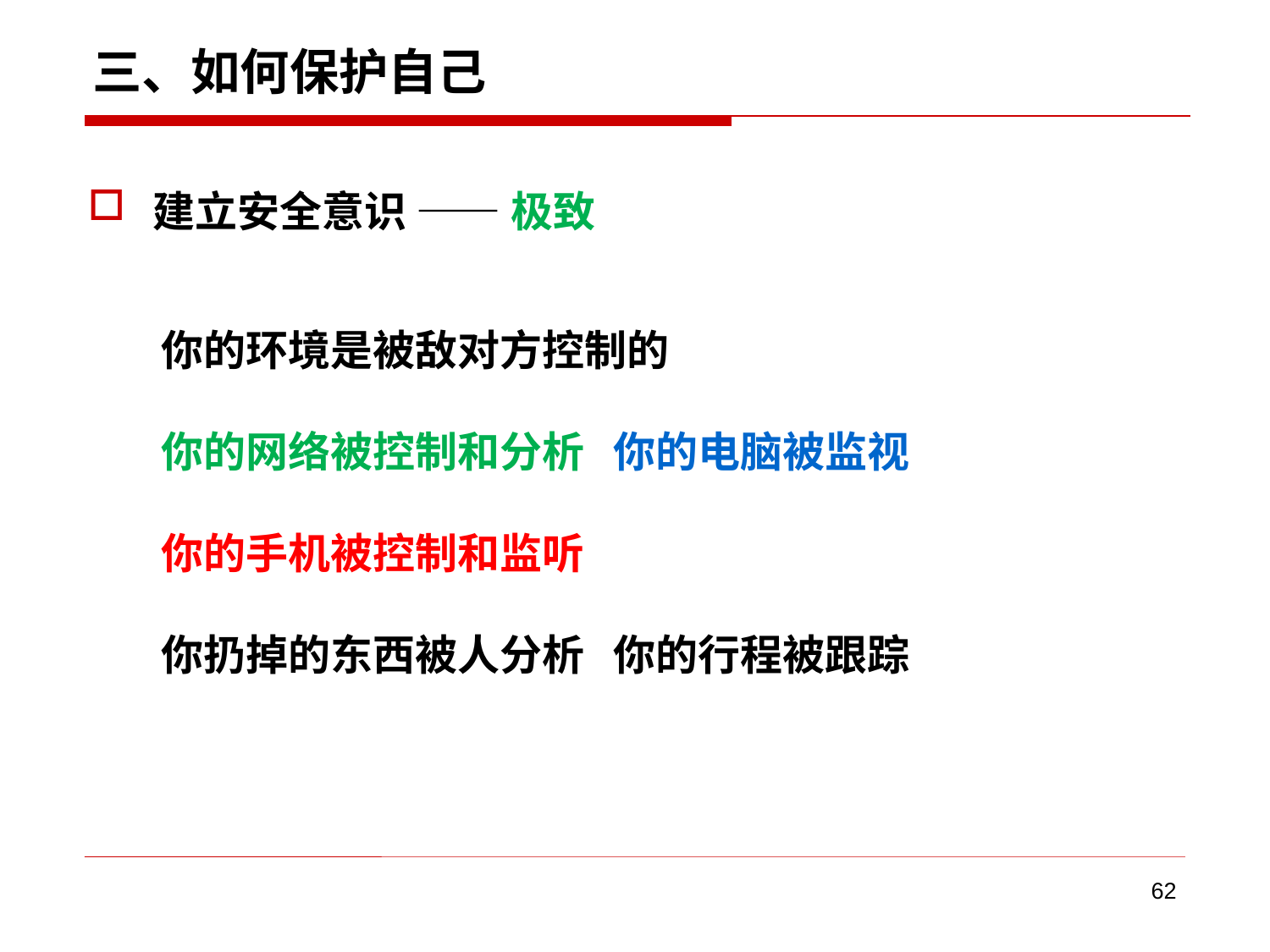

# 三、如何保护自己
建立安全意识 —— 极致

你的环境是被敌对方控制的

你的网络被控制和分析   你的电脑被监视

你的手机被控制和监听

你扔掉的东西被人分析   你的行程被跟踪